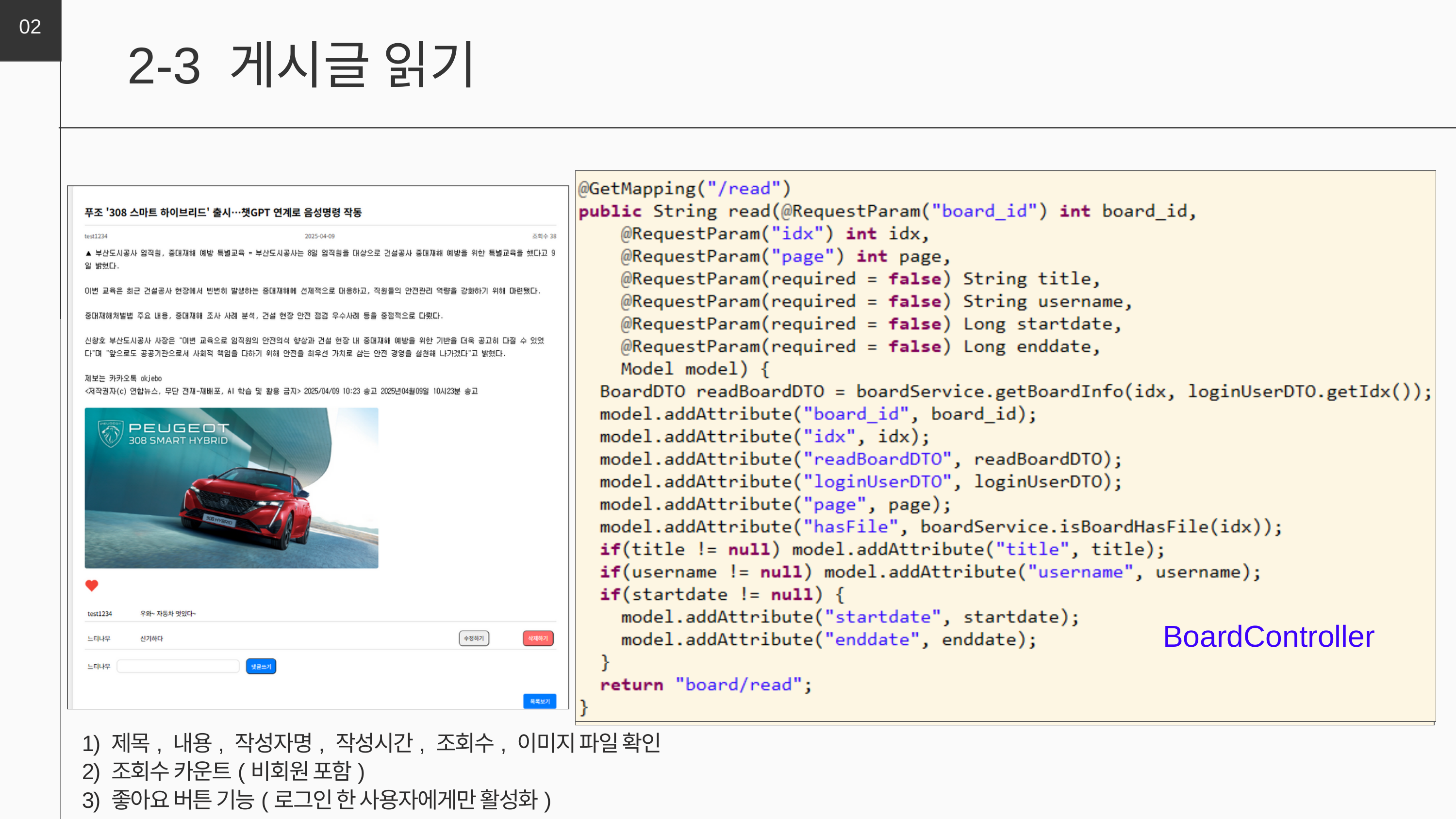

02

2-3 게시글 읽기

BoardMapper

BoardDAO

BoardService

BoardController

1) 제목, 내용, 작성자명, 작성시간, 조회수, 이미지 파일 확인
2) 조회수 카운트(비회원 포함)
3) 좋아요 버튼 기능(로그인 한 사용자에게만 활성화)